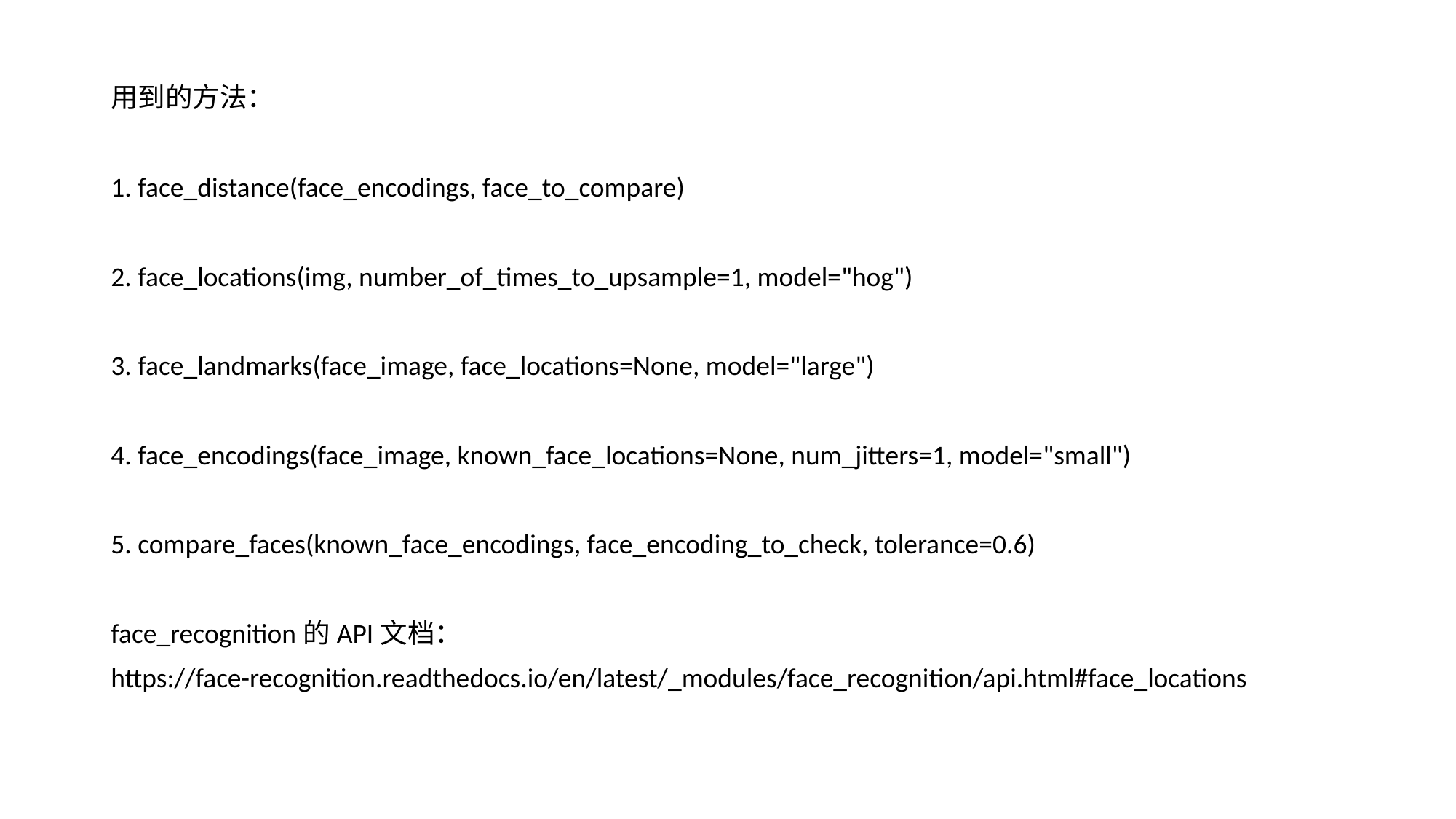

用到的方法：

1. face_distance(face_encodings, face_to_compare)

2. face_locations(img, number_of_times_to_upsample=1, model="hog")

3. face_landmarks(face_image, face_locations=None, model="large")

4. face_encodings(face_image, known_face_locations=None, num_jitters=1, model="small")

5. compare_faces(known_face_encodings, face_encoding_to_check, tolerance=0.6)

face_recognition的API文档：
https://face-recognition.readthedocs.io/en/latest/_modules/face_recognition/api.html#face_locations